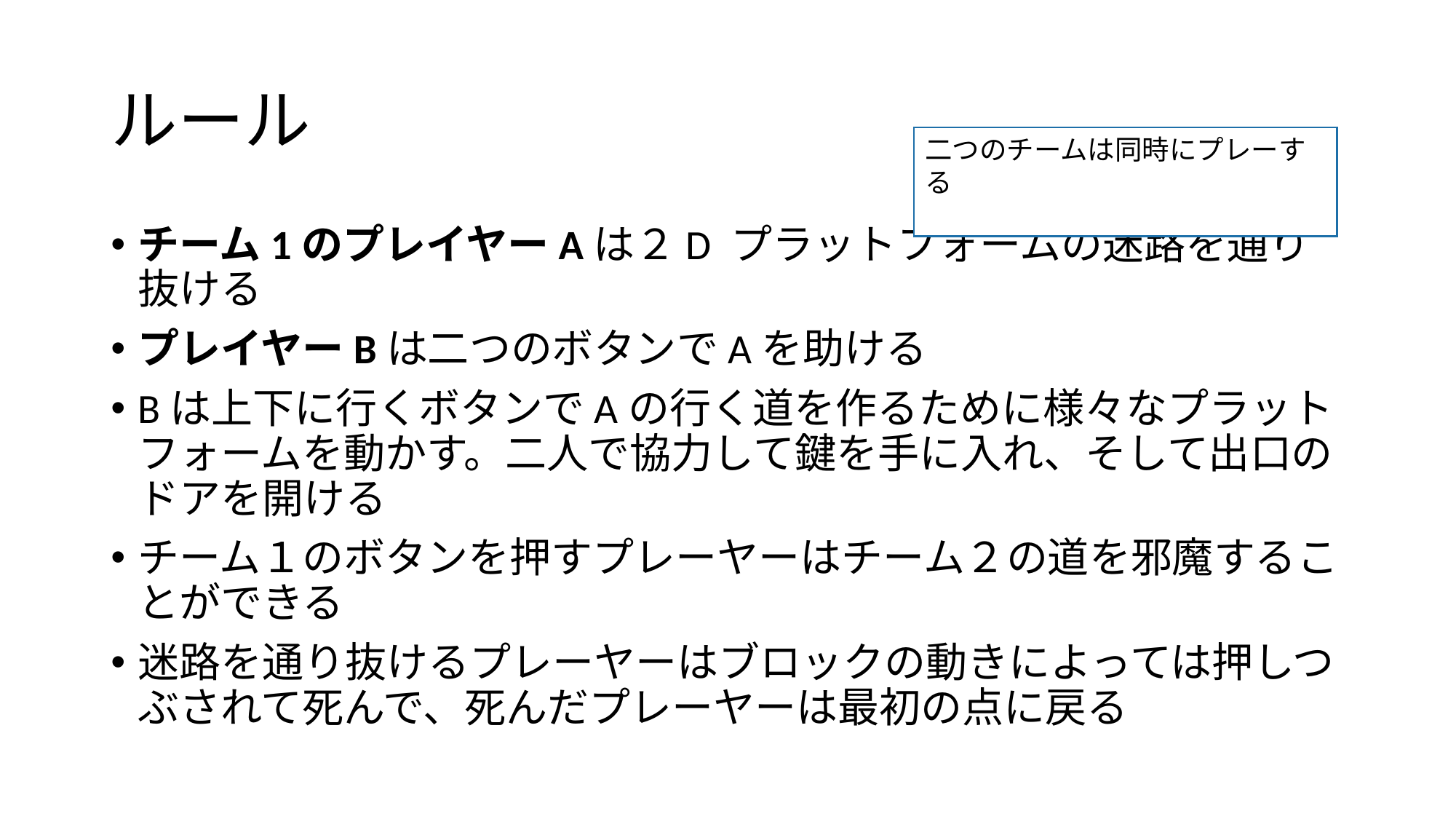

# ルール
二つのチームは同時にプレーする

チーム1のプレイヤーAは２D プラットフォームの迷路を通り抜ける
プレイヤーBは二つのボタンでAを助ける
Bは上下に行くボタンでAの行く道を作るために様々なプラットフォームを動かす。二人で協力して鍵を手に入れ、そして出口のドアを開ける
チーム１のボタンを押すプレーヤーはチーム２の道を邪魔することができる
迷路を通り抜けるプレーヤーはブロックの動きによっては押しつぶされて死んで、死んだプレーヤーは最初の点に戻る